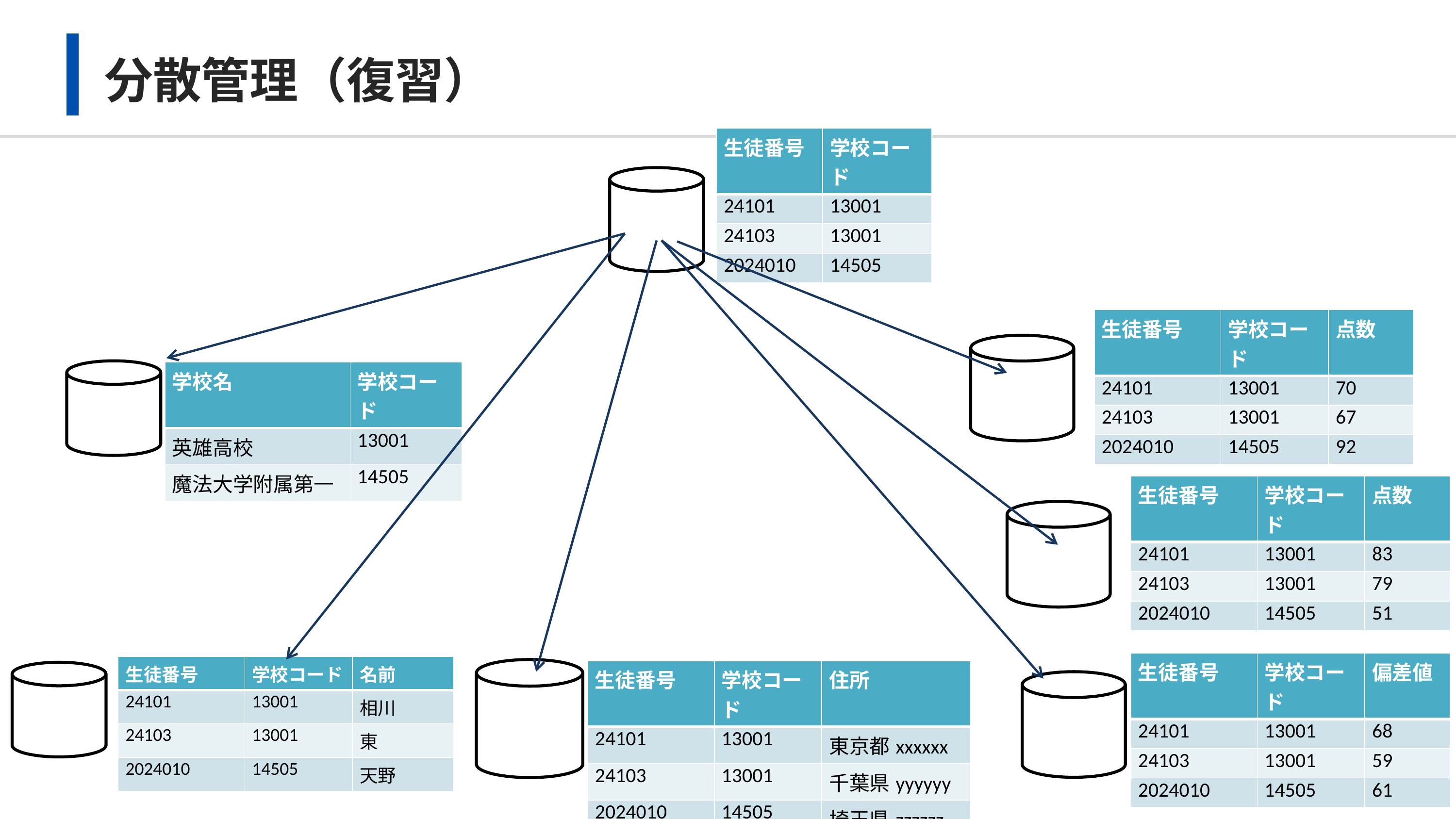

# 分散管理（復習）
| 生徒番号 | 学校コード |
| --- | --- |
| 24101 | 13001 |
| 24103 | 13001 |
| 2024010 | 14505 |

| 生徒番号 | 学校コード | 点数 |
| --- | --- | --- |
| 24101 | 13001 | 70 |
| 24103 | 13001 | 67 |
| 2024010 | 14505 | 92 |

| 学校名 | 学校コード |
| --- | --- |
| 英雄高校 | 13001 |
| 魔法大学附属第一 | 14505 |
| 生徒番号 | 学校コード | 点数 |
| --- | --- | --- |
| 24101 | 13001 | 83 |
| 24103 | 13001 | 79 |
| 2024010 | 14505 | 51 |

| 生徒番号 | 学校コード | 偏差値 |
| --- | --- | --- |
| 24101 | 13001 | 68 |
| 24103 | 13001 | 59 |
| 2024010 | 14505 | 61 |
| 生徒番号 | 学校コード | 名前 |
| --- | --- | --- |
| 24101 | 13001 | 相川 |
| 24103 | 13001 | 東 |
| 2024010 | 14505 | 天野 |

| 生徒番号 | 学校コード | 住所 |
| --- | --- | --- |
| 24101 | 13001 | 東京都xxxxxx |
| 24103 | 13001 | 千葉県yyyyyy |
| 2024010 | 14505 | 埼玉県zzzzzz |